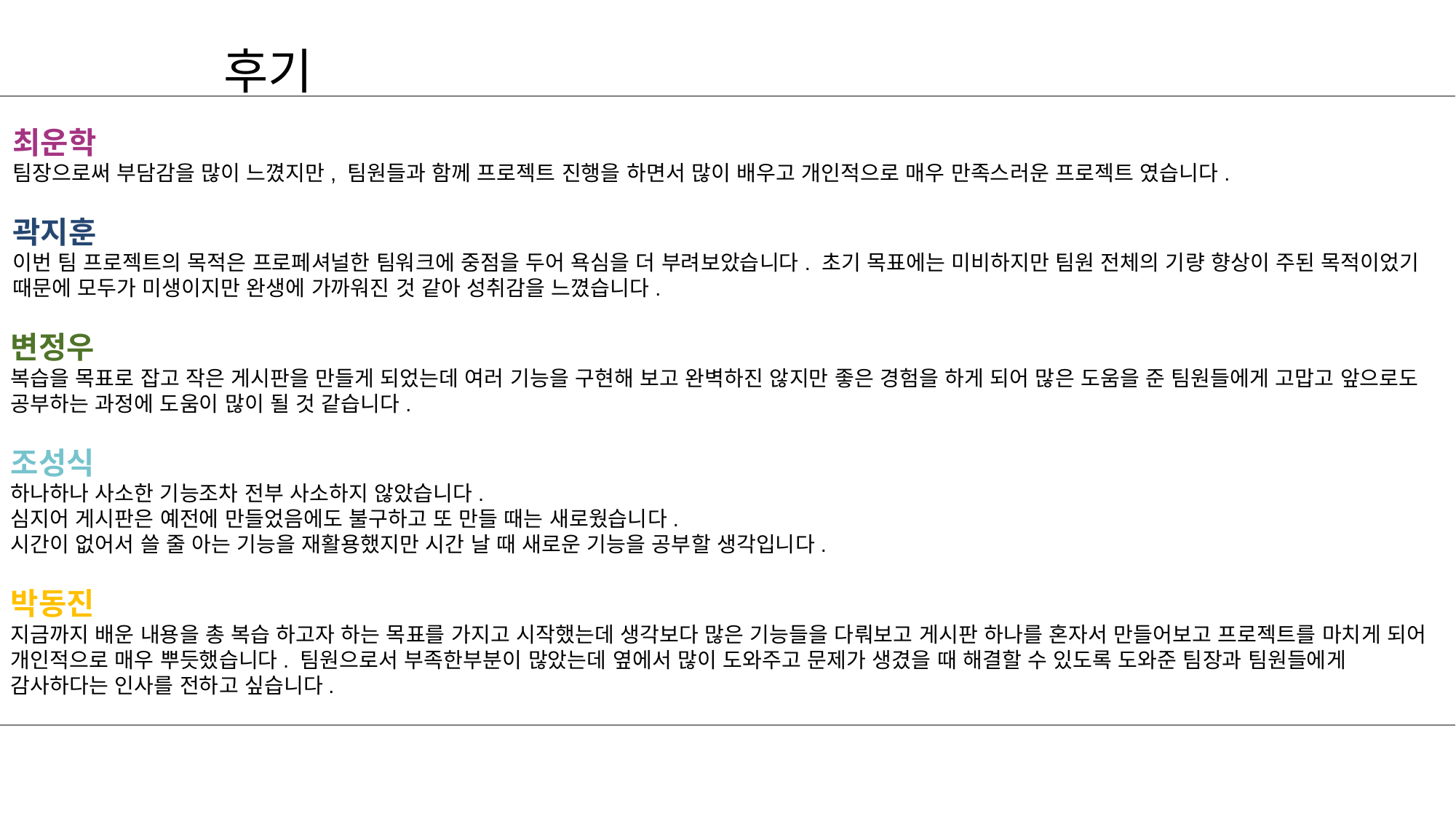

후기
최운학
팀장으로써 부담감을 많이 느꼈지만, 팀원들과 함께 프로젝트 진행을 하면서 많이 배우고 개인적으로 매우 만족스러운 프로젝트 였습니다.
곽지훈
이번 팀 프로젝트의 목적은 프로페셔널한 팀워크에 중점을 두어 욕심을 더 부려보았습니다. 초기 목표에는 미비하지만 팀원 전체의 기량 향상이 주된 목적이었기 때문에 모두가 미생이지만 완생에 가까워진 것 같아 성취감을 느꼈습니다.
변정우
복습을 목표로 잡고 작은 게시판을 만들게 되었는데 여러 기능을 구현해 보고 완벽하진 않지만 좋은 경험을 하게 되어 많은 도움을 준 팀원들에게 고맙고 앞으로도 공부하는 과정에 도움이 많이 될 것 같습니다.
조성식
하나하나 사소한 기능조차 전부 사소하지 않았습니다.
심지어 게시판은 예전에 만들었음에도 불구하고 또 만들 때는 새로웠습니다.
시간이 없어서 쓸 줄 아는 기능을 재활용했지만 시간 날 때 새로운 기능을 공부할 생각입니다.
박동진
지금까지 배운 내용을 총 복습 하고자 하는 목표를 가지고 시작했는데 생각보다 많은 기능들을 다뤄보고 게시판 하나를 혼자서 만들어보고 프로젝트를 마치게 되어 개인적으로 매우 뿌듯했습니다. 팀원으로서 부족한부분이 많았는데 옆에서 많이 도와주고 문제가 생겼을 때 해결할 수 있도록 도와준 팀장과 팀원들에게 감사하다는 인사를 전하고 싶습니다.